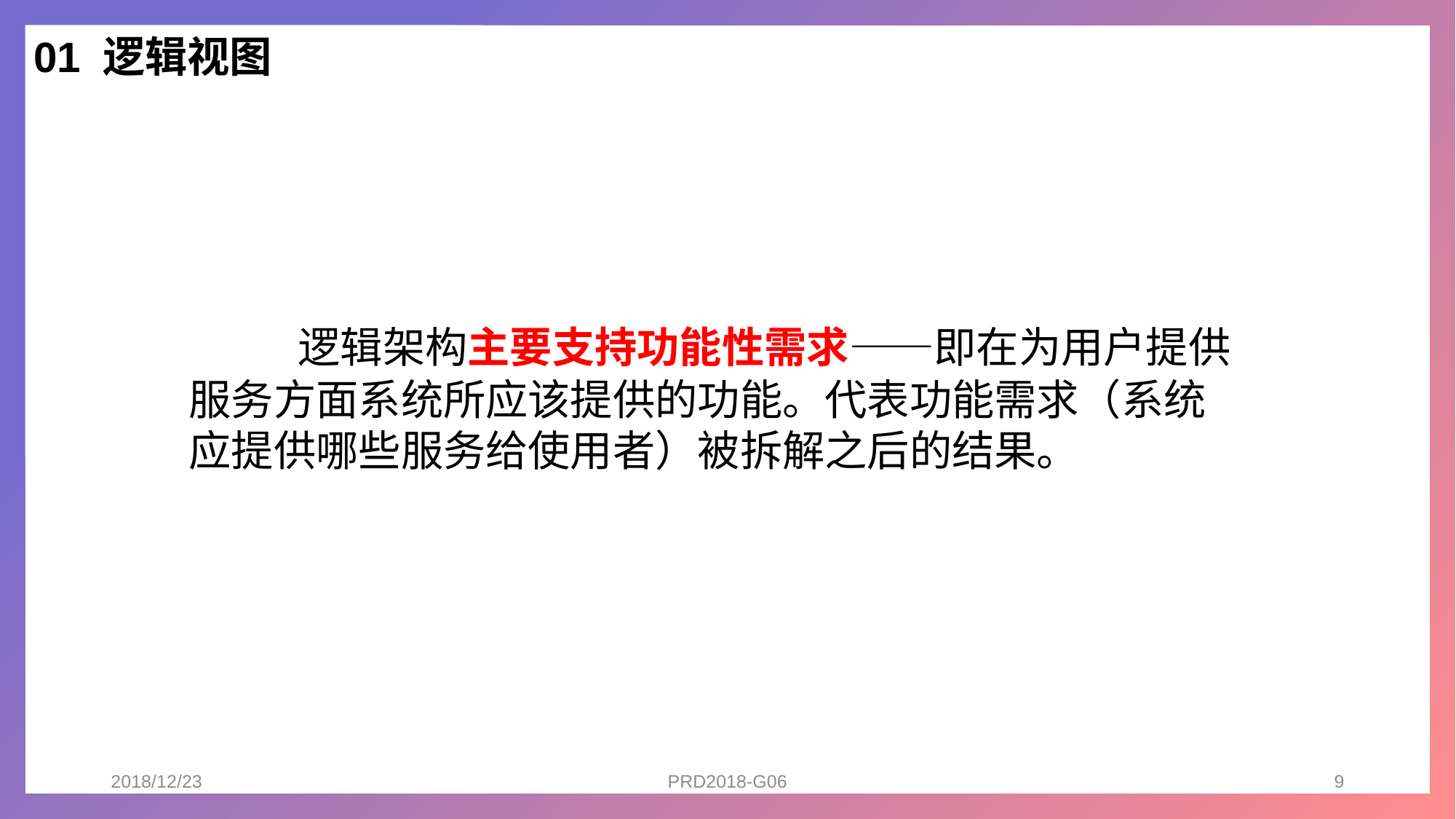

01 逻辑视图
	逻辑架构主要支持功能性需求――即在为用户提供服务方面系统所应该提供的功能。代表功能需求（系统应提供哪些服务给使用者）被拆解之后的结果。
2018/12/23
PRD2018-G06
9